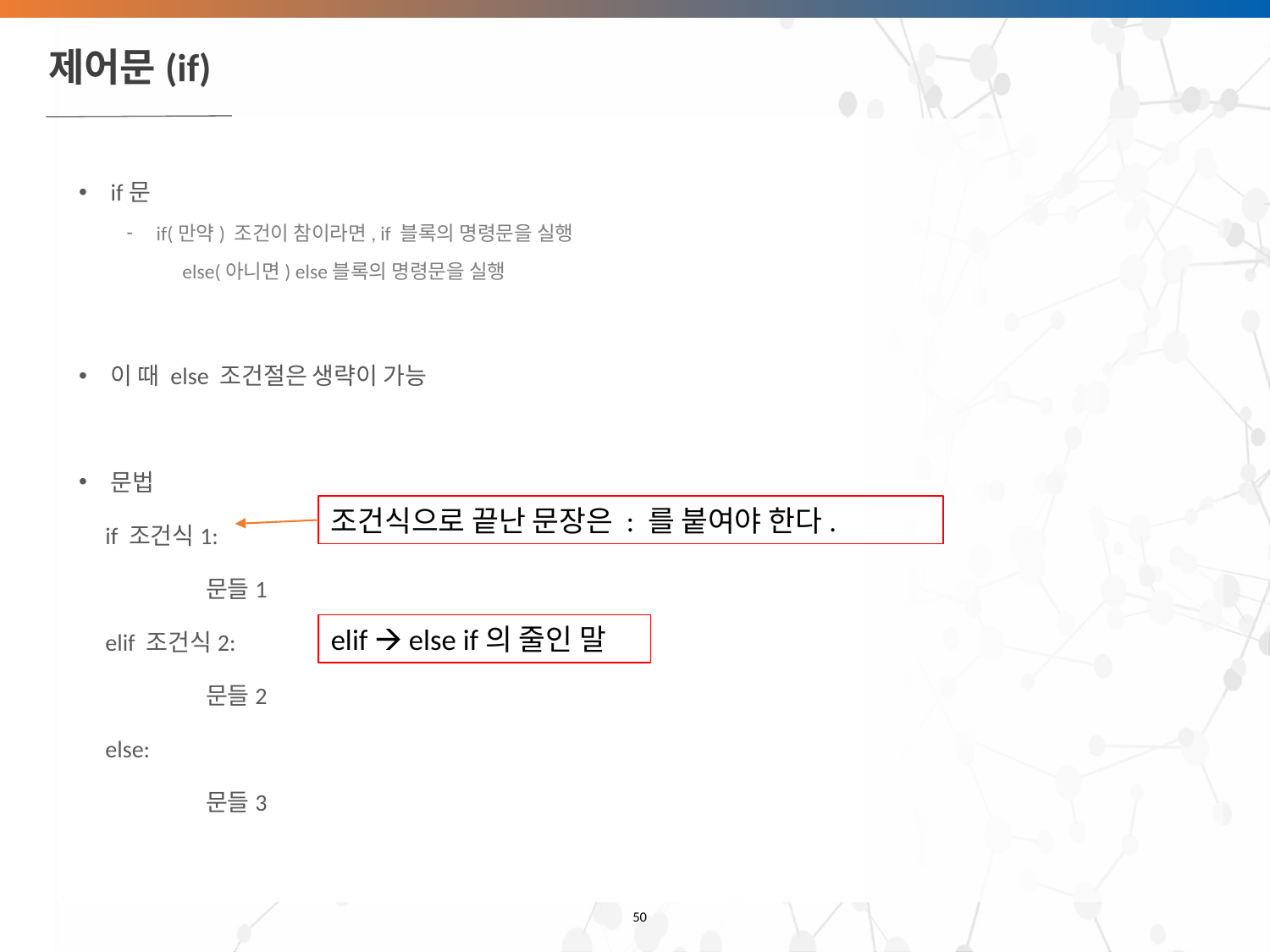

# 제어문(if)
if문
if(만약) 조건이 참이라면, if 블록의 명령문을 실행
             else(아니면) else블록의 명령문을 실행

이 때 else 조건절은 생략이 가능

문법
     if 조건식1:
 	문들1
     elif 조건식2:
	문들2
     else:
	문들3

조건식으로 끝난 문장은 : 를 붙여야 한다.
elif 🡪 else if의 줄인 말
50